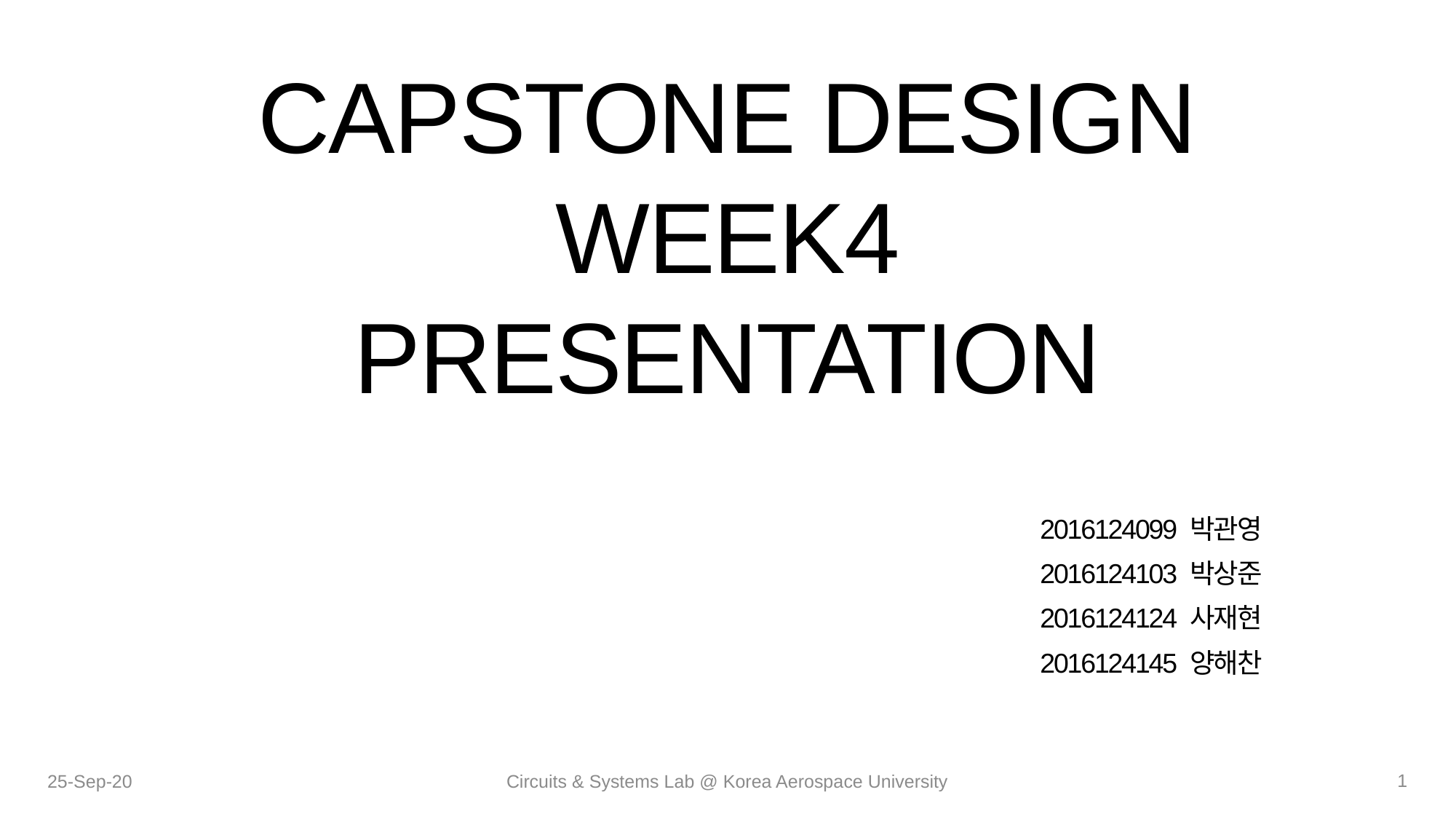

# Capstone Design Week4 Presentation

2016124099 박관영
2016124103 박상준
2016124124 사재현
2016124145 양해찬
1
25-Sep-20
Circuits & Systems Lab @ Korea Aerospace University